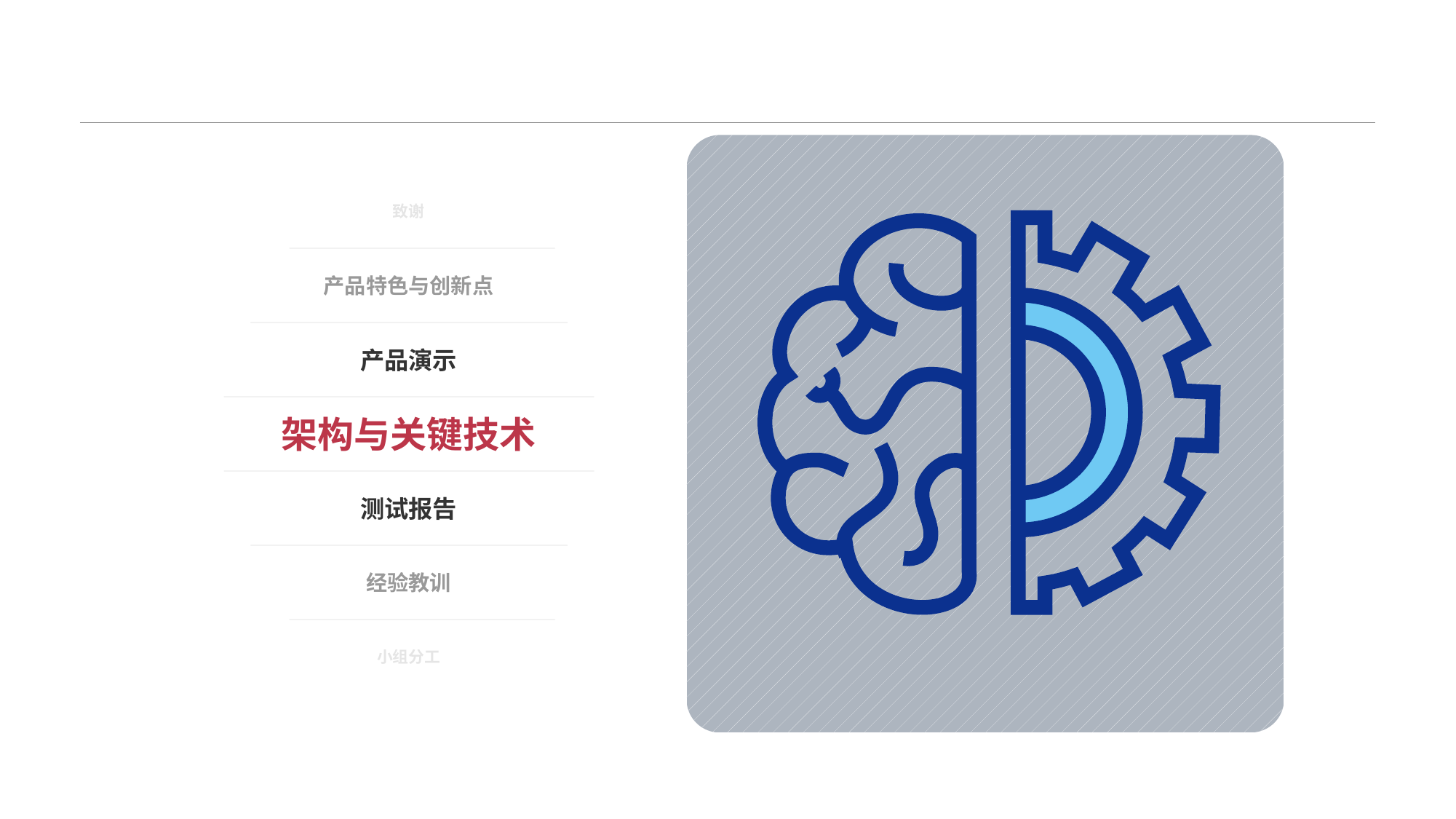

致谢
产品特色与创新点
产品演示
架构与关键技术
测试报告
经验教训
小组分工